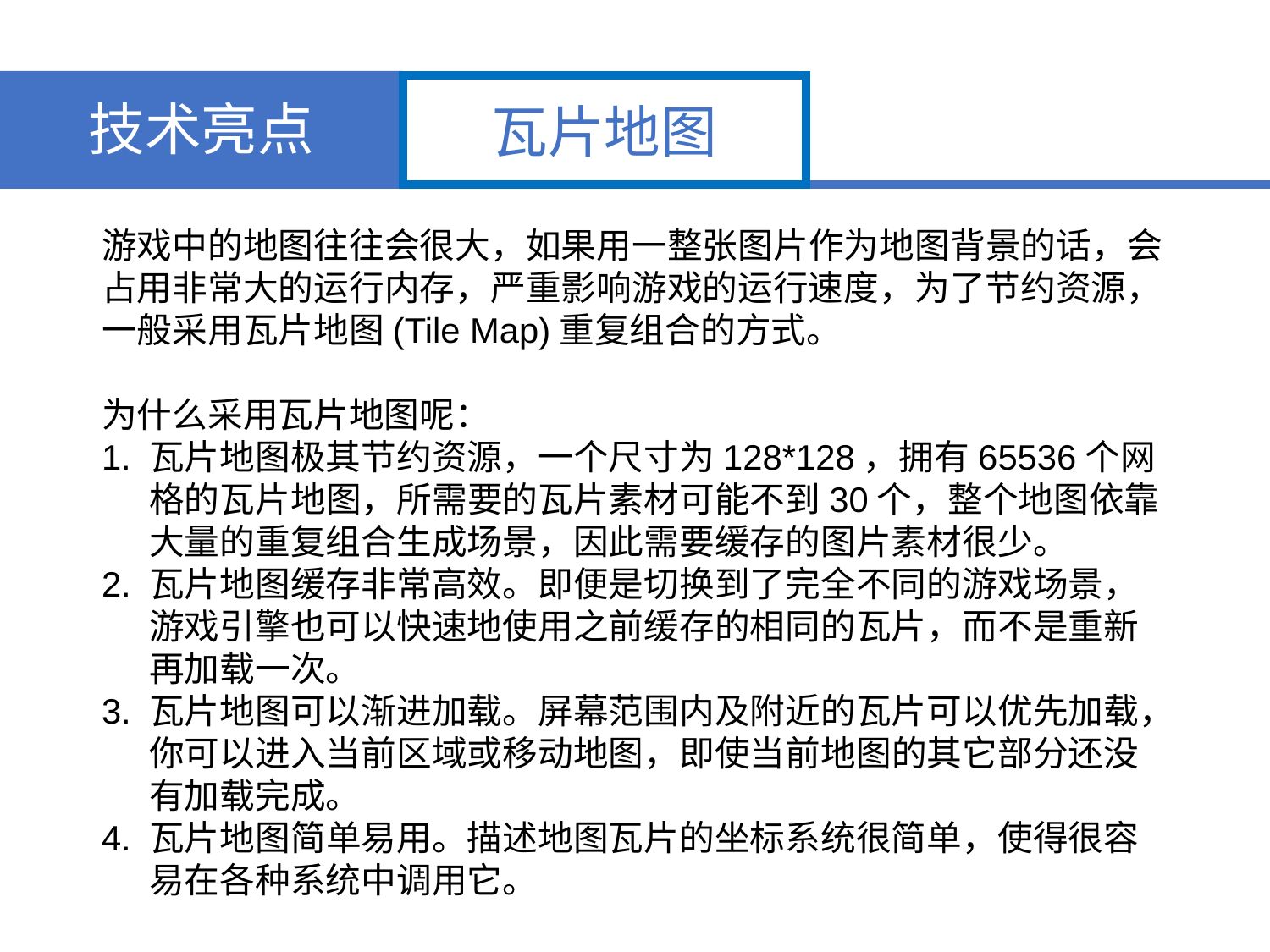

技术亮点
瓦片地图
游戏中的地图往往会很大，如果用一整张图片作为地图背景的话，会占用非常大的运行内存，严重影响游戏的运行速度，为了节约资源，一般采用瓦片地图(Tile Map)重复组合的方式。

为什么采用瓦片地图呢：
瓦片地图极其节约资源，一个尺寸为128*128，拥有65536个网格的瓦片地图，所需要的瓦片素材可能不到30个，整个地图依靠大量的重复组合生成场景，因此需要缓存的图片素材很少。
瓦片地图缓存非常高效。即便是切换到了完全不同的游戏场景，游戏引擎也可以快速地使用之前缓存的相同的瓦片，而不是重新再加载一次。
瓦片地图可以渐进加载。屏幕范围内及附近的瓦片可以优先加载，你可以进入当前区域或移动地图，即使当前地图的其它部分还没有加载完成。
瓦片地图简单易用。描述地图瓦片的坐标系统很简单，使得很容易在各种系统中调用它。